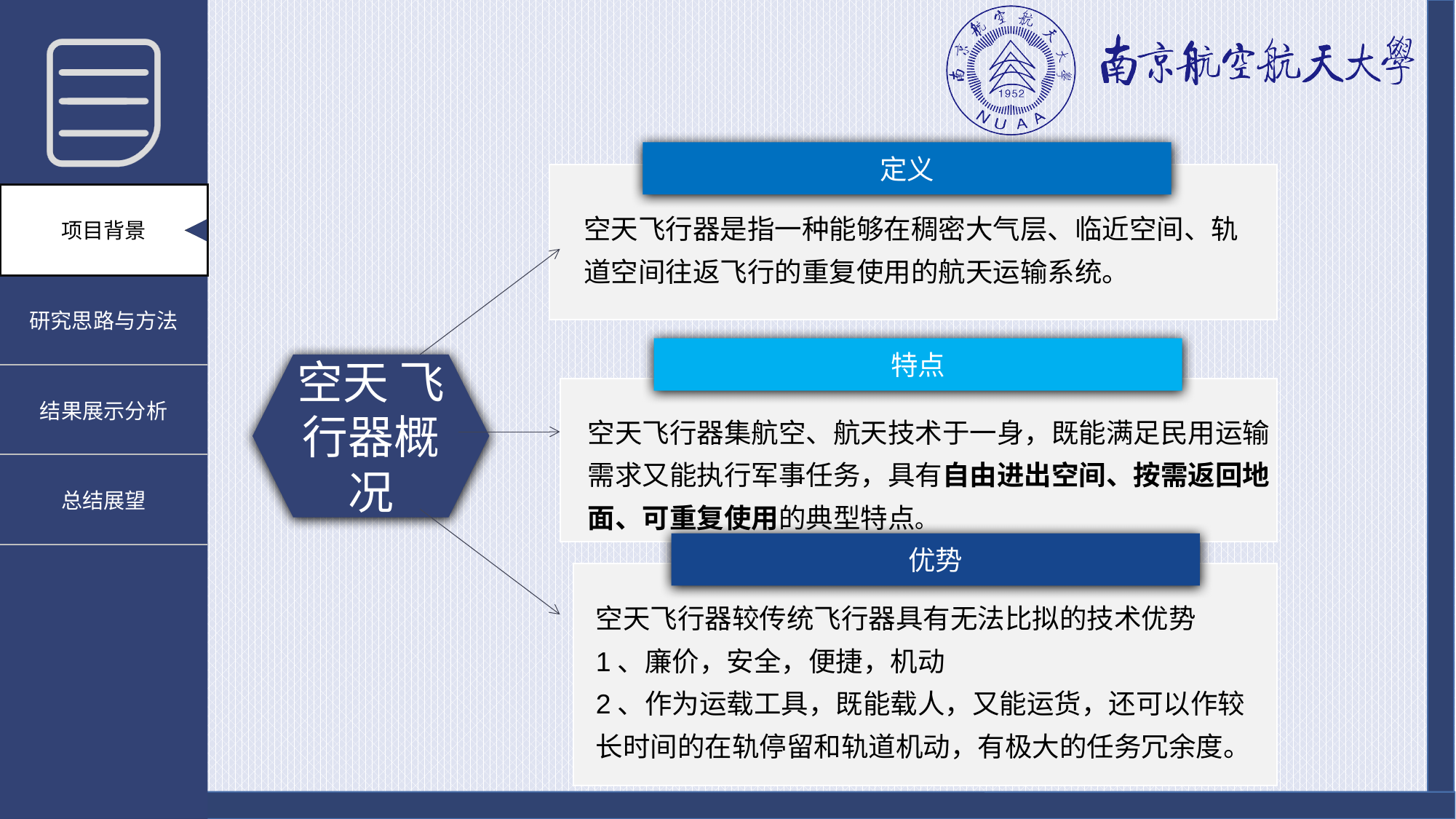

定义

空天飞行器是指一种能够在稠密大气层、临近空间、轨道空间往返飞行的重复使用的航天运输系统。
特点
空天 飞行器概况

空天飞行器集航空、航天技术于一身，既能满足民用运输需求又能执行军事任务，具有自由进出空间、按需返回地面、可重复使用的典型特点。
优势

空天飞行器较传统飞行器具有无法比拟的技术优势
1、廉价，安全，便捷，机动
2、作为运载工具，既能载人，又能运货，还可以作较长时间的在轨停留和轨道机动，有极大的任务冗余度。